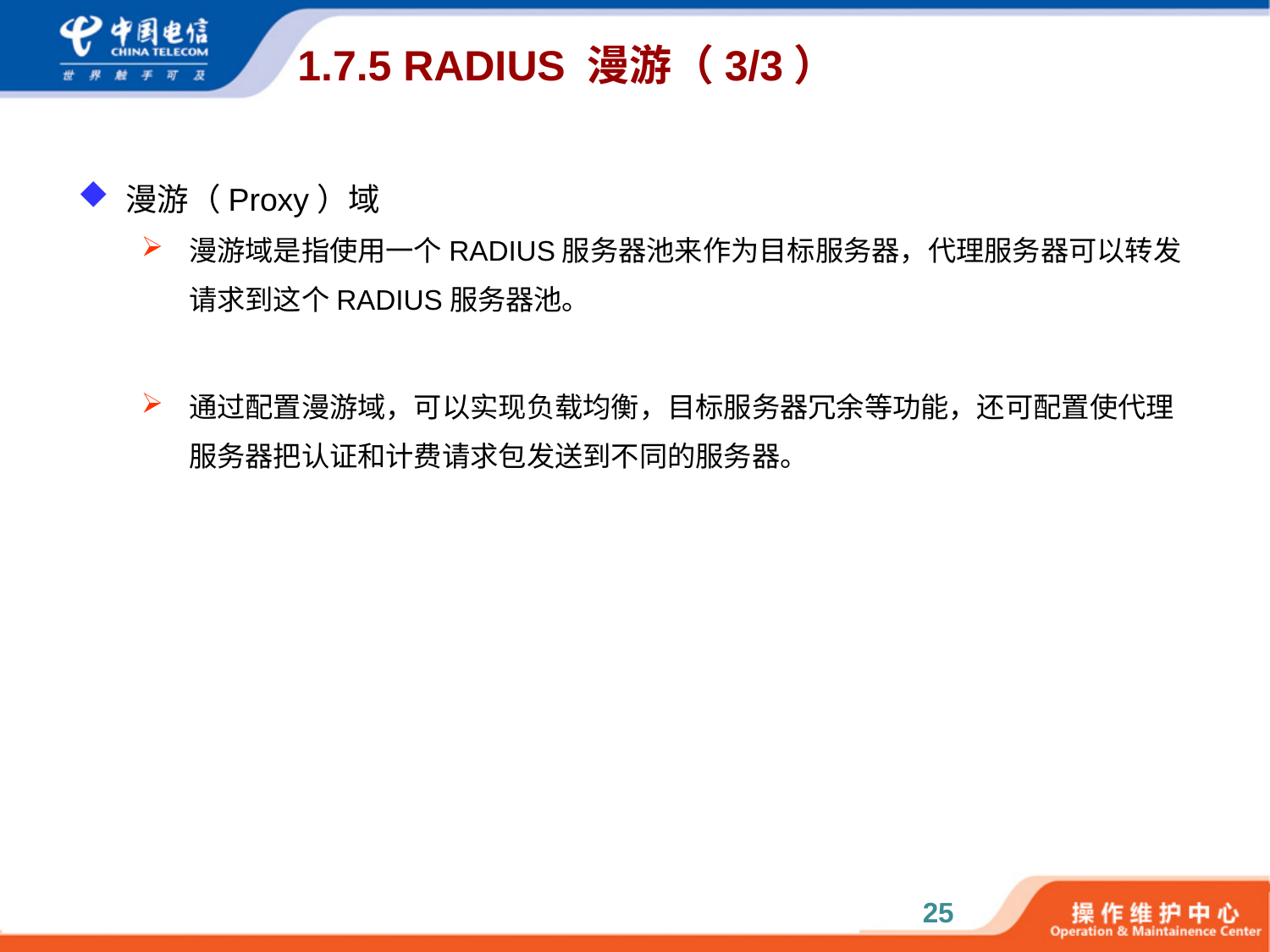

# 1.7.5 RADIUS 漫游（3/3）
漫游（Proxy）域
漫游域是指使用一个RADIUS服务器池来作为目标服务器，代理服务器可以转发请求到这个RADIUS服务器池。

通过配置漫游域，可以实现负载均衡，目标服务器冗余等功能，还可配置使代理服务器把认证和计费请求包发送到不同的服务器。